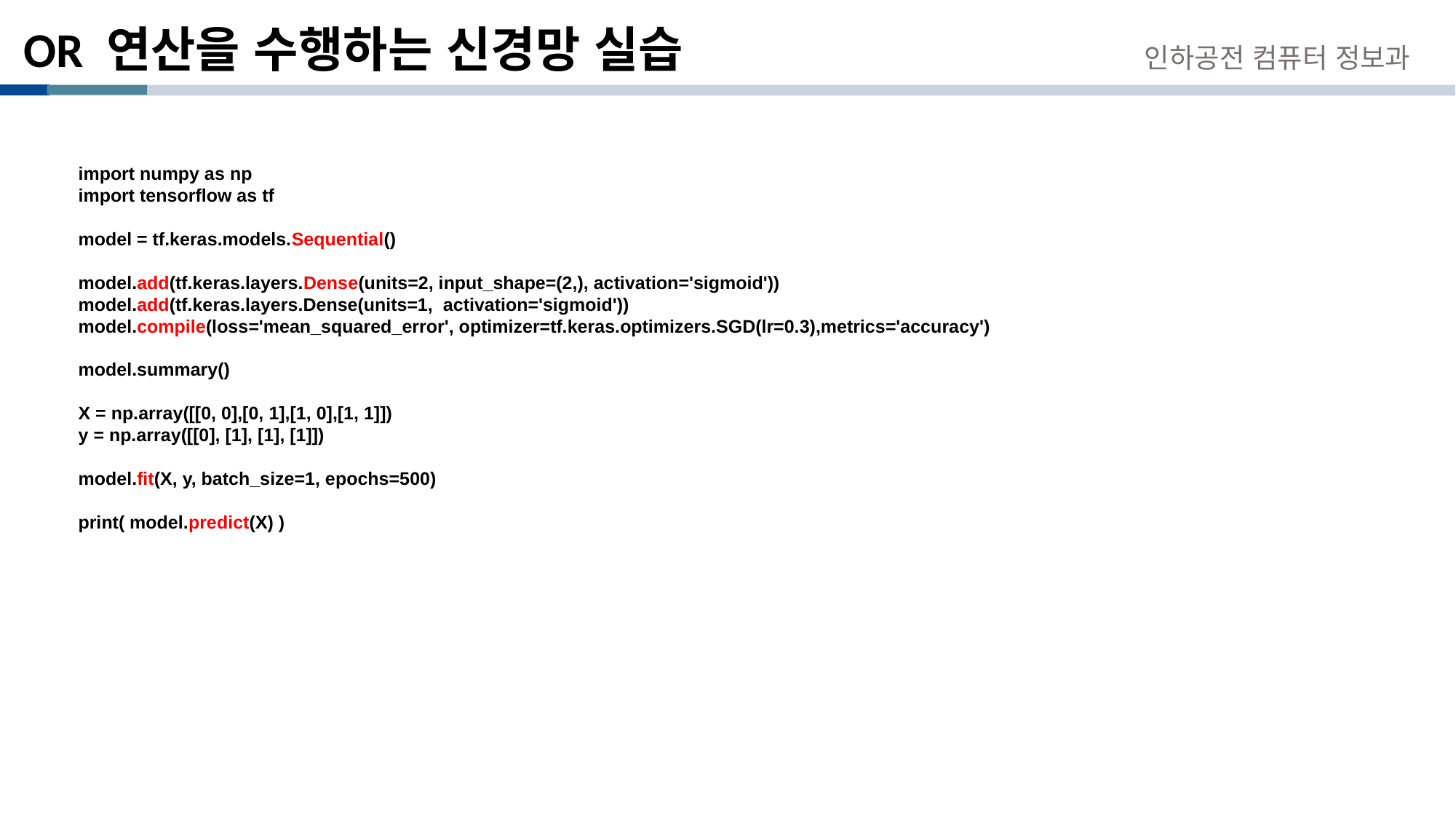

# OR 연산을 수행하는 신경망 실습
인하공전 컴퓨터 정보과
import numpy as np
import tensorflow as tf

model = tf.keras.models.Sequential()

model.add(tf.keras.layers.Dense(units=2, input_shape=(2,), activation='sigmoid'))
model.add(tf.keras.layers.Dense(units=1,  activation='sigmoid'))
model.compile(loss='mean_squared_error', optimizer=tf.keras.optimizers.SGD(lr=0.3),metrics='accuracy')

model.summary()

X = np.array([[0, 0],[0, 1],[1, 0],[1, 1]])
y = np.array([[0], [1], [1], [1]])

model.fit(X, y, batch_size=1, epochs=500)

print( model.predict(X) )